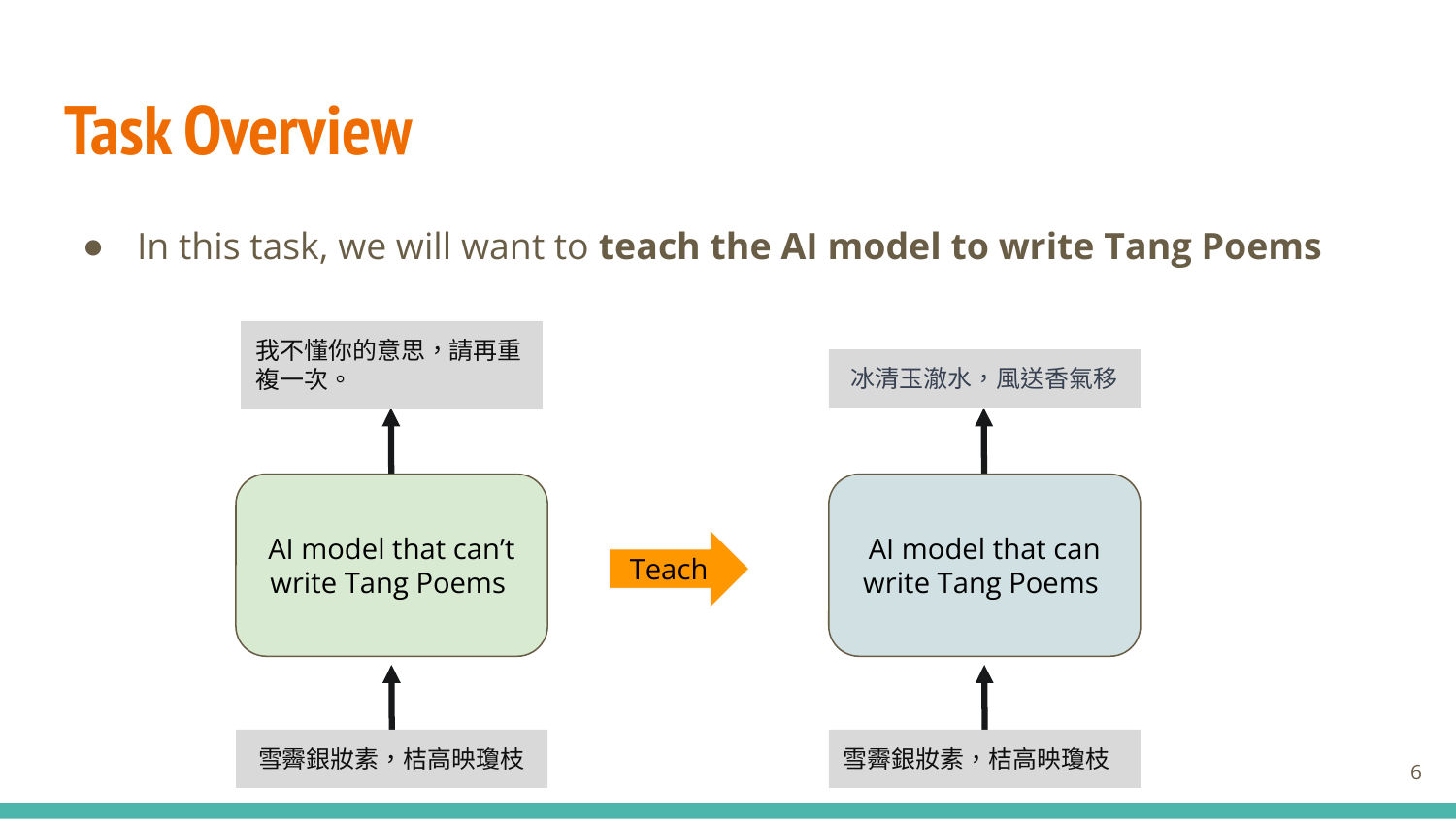

# Task Overview
In this task, we will want to teach the AI model to write Tang Poems
我不懂你的意思，請再重複一次。
AI model that can’t
write Tang Poems
雪霽銀妝素，桔高映瓊枝
冰清玉澈水，風送香氣移
AI model that can
write Tang Poems
雪霽銀妝素，桔高映瓊枝
Teach
6